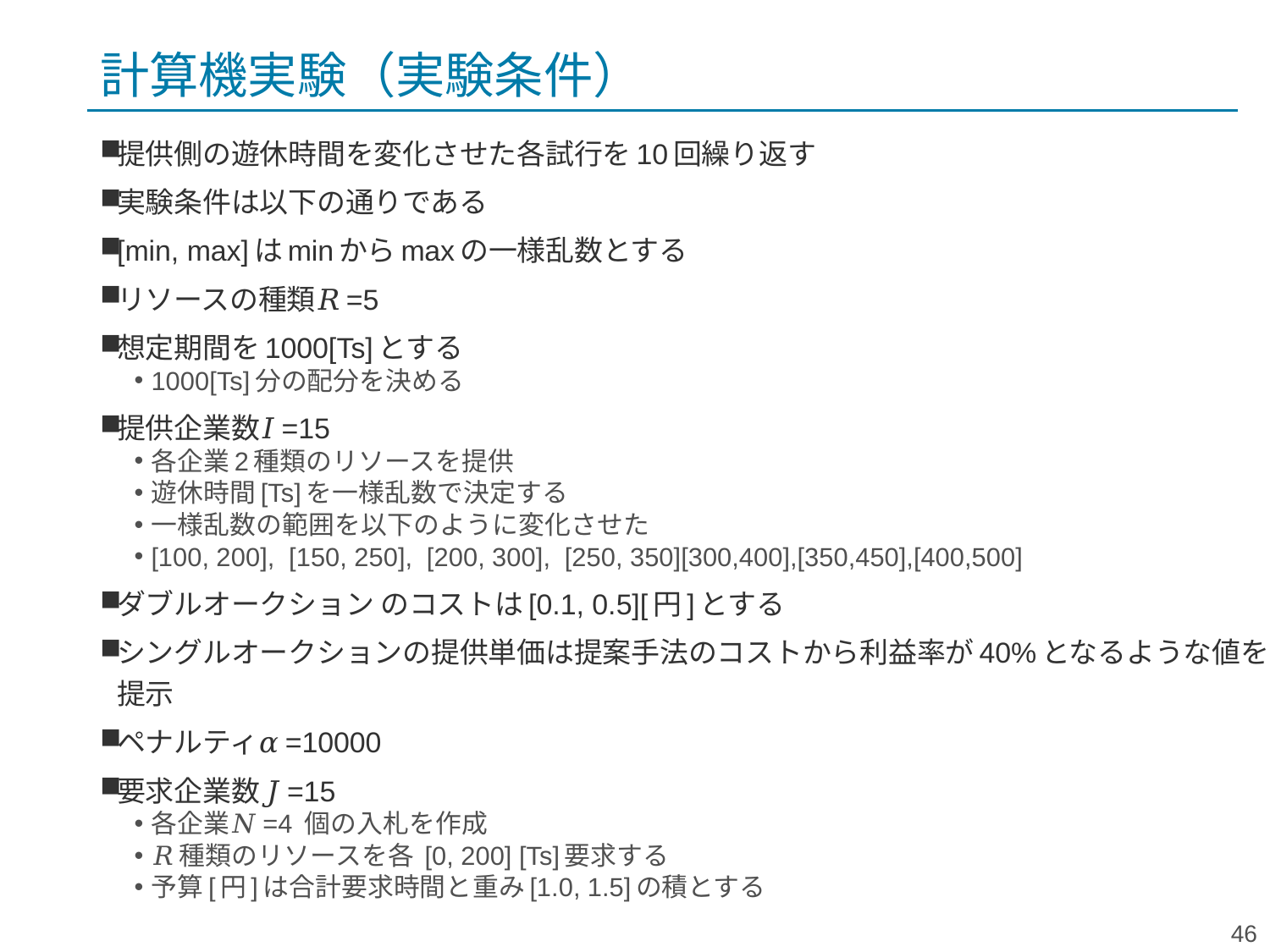

# 計算機実験（実験条件）
提供側の遊休時間を変化させた各試行を10回繰り返す
実験条件は以下の通りである
[min, max]はminからmaxの一様乱数とする
リソースの種類𝑅=5
想定期間を1000[Ts]とする
1000[Ts]分の配分を決める
提供企業数𝐼=15
各企業2種類のリソースを提供
遊休時間[Ts]を一様乱数で決定する
一様乱数の範囲を以下のように変化させた
[100, 200],  [150, 250],  [200, 300],  [250, 350][300,400],[350,450],[400,500]
ダブルオークション のコストは[0.1, 0.5][円]とする
シングルオークションの提供単価は提案手法のコストから利益率が40%となるような値を提示
ペナルティ𝛼=10000
要求企業数𝐽=15
各企業𝑁=4 個の入札を作成
𝑅種類のリソースを各 [0, 200] [Ts]要求する
予算[円]は合計要求時間と重み[1.0, 1.5]の積とする

46